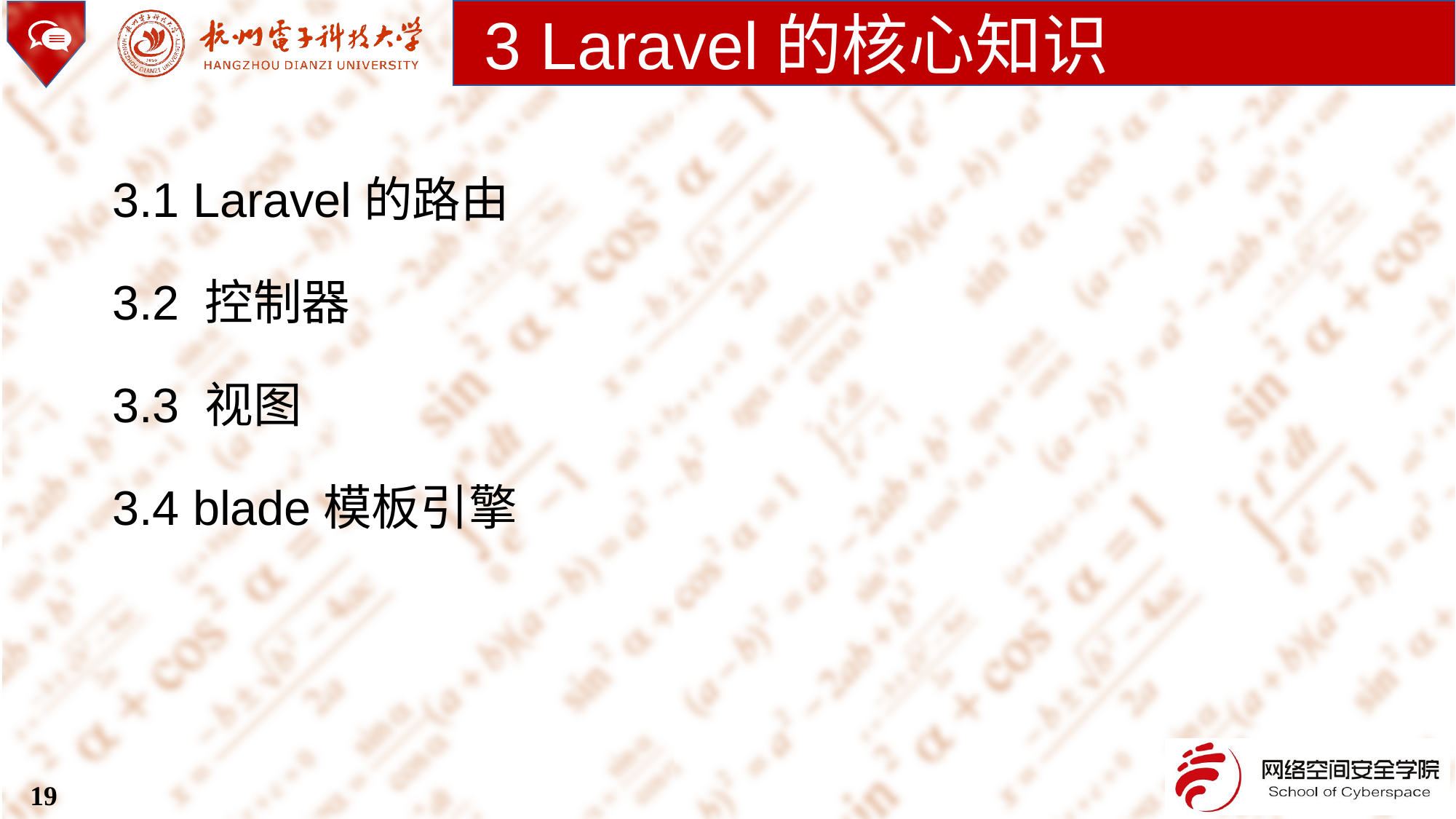

3 Laravel的核心知识
3.1 Laravel的路由
3.2 控制器
3.3 视图
3.4 blade模板引擎

19